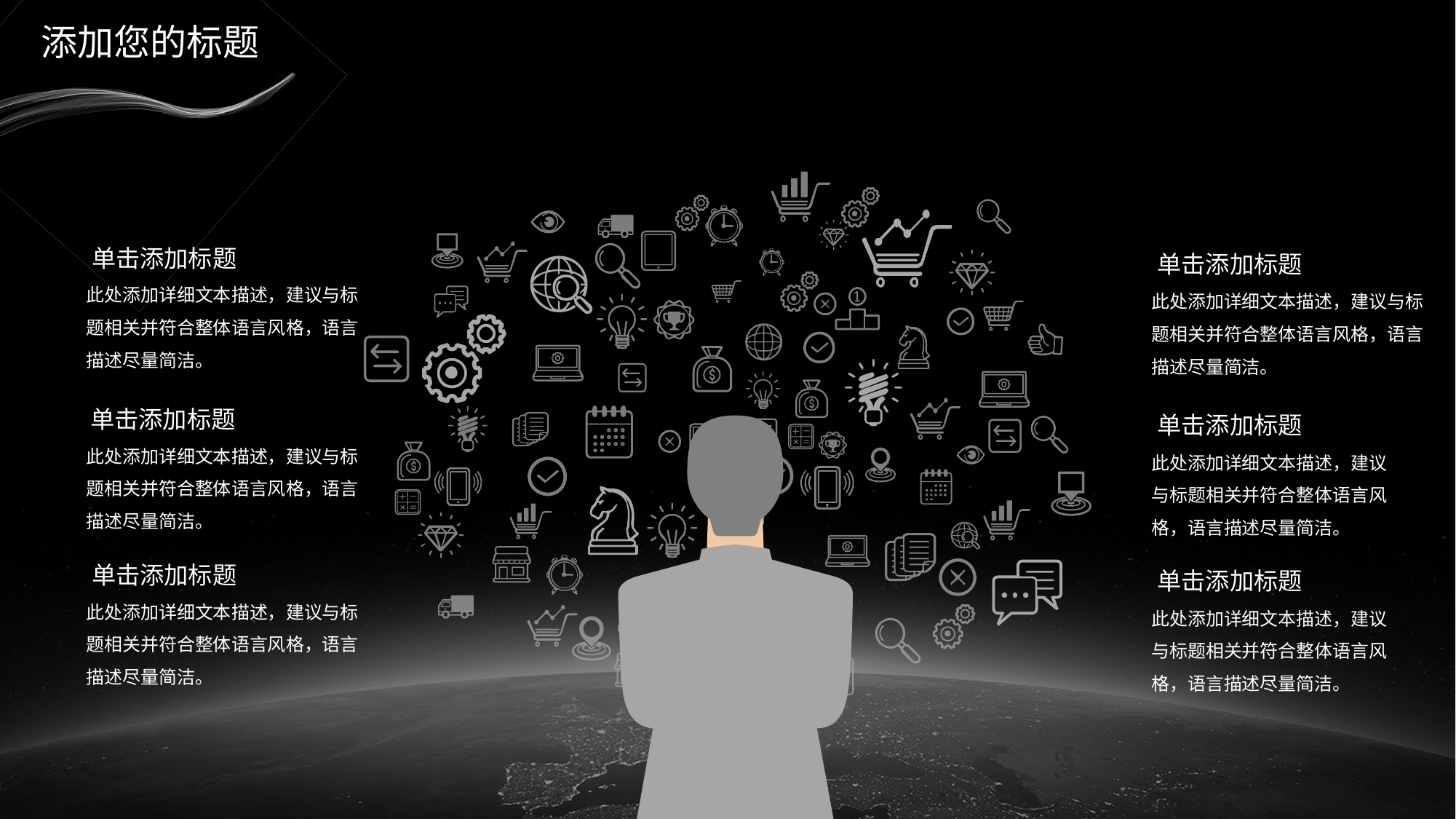

单击添加标题
单击添加标题

此处添加详细文本描述，建议与标题相关并符合整体语言风格，语言描述尽量简洁。
此处添加详细文本描述，建议与标题相关并符合整体语言风格，语言描述尽量简洁。

单击添加标题
单击添加标题

此处添加详细文本描述，建议与标题相关并符合整体语言风格，语言描述尽量简洁。
此处添加详细文本描述，建议与标题相关并符合整体语言风格，语言描述尽量简洁。

单击添加标题

单击添加标题
此处添加详细文本描述，建议与标题相关并符合整体语言风格，语言描述尽量简洁。
此处添加详细文本描述，建议与标题相关并符合整体语言风格，语言描述尽量简洁。